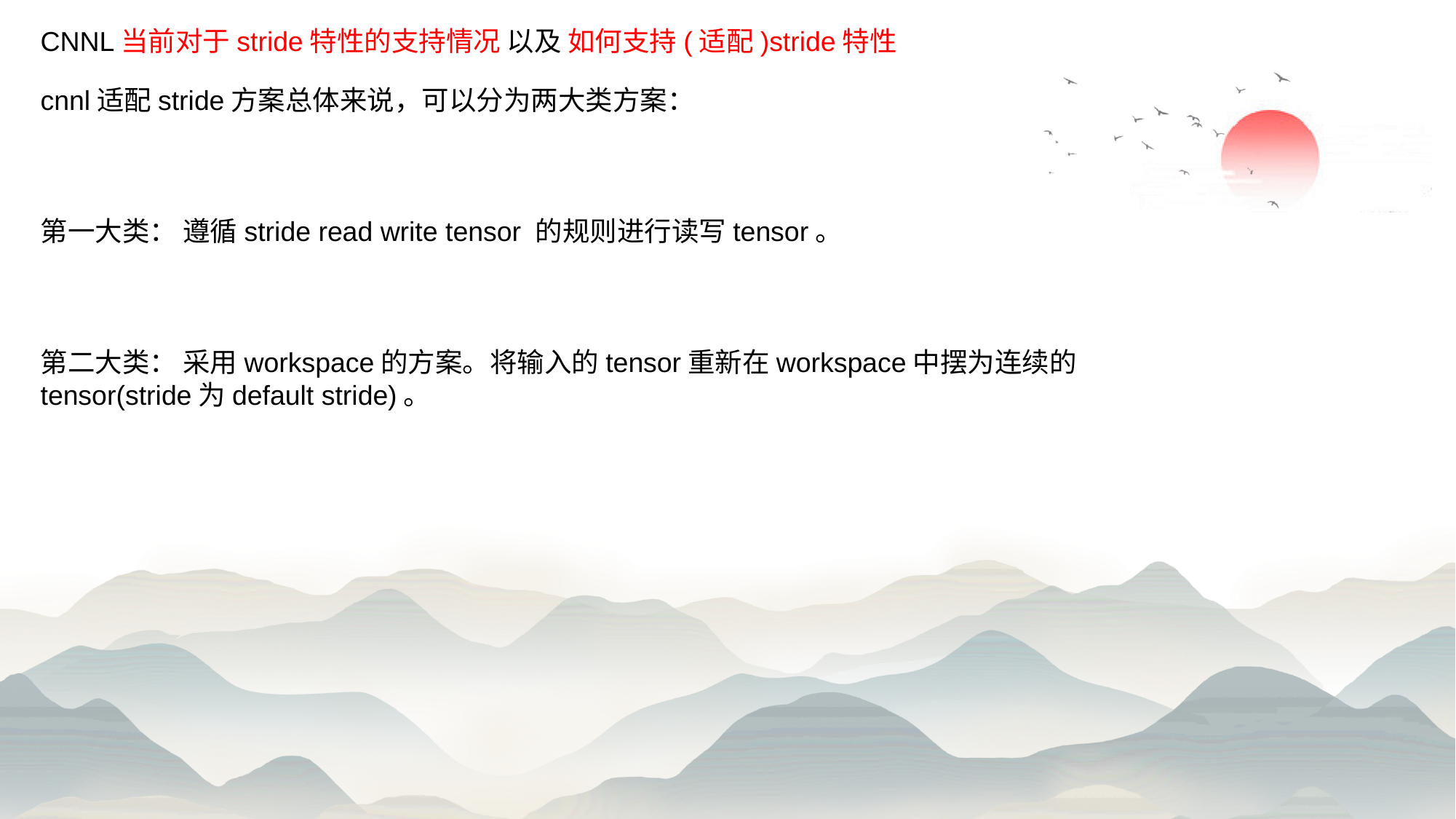

CNNL当前对于stride特性的支持情况 以及 如何支持(适配)stride特性
cnnl适配stride方案总体来说，可以分为两大类方案：

第一大类： 遵循stride read write tensor 的规则进行读写tensor。

第二大类： 采用workspace的方案。将输入的tensor重新在workspace中摆为连续的tensor(stride为default stride)。